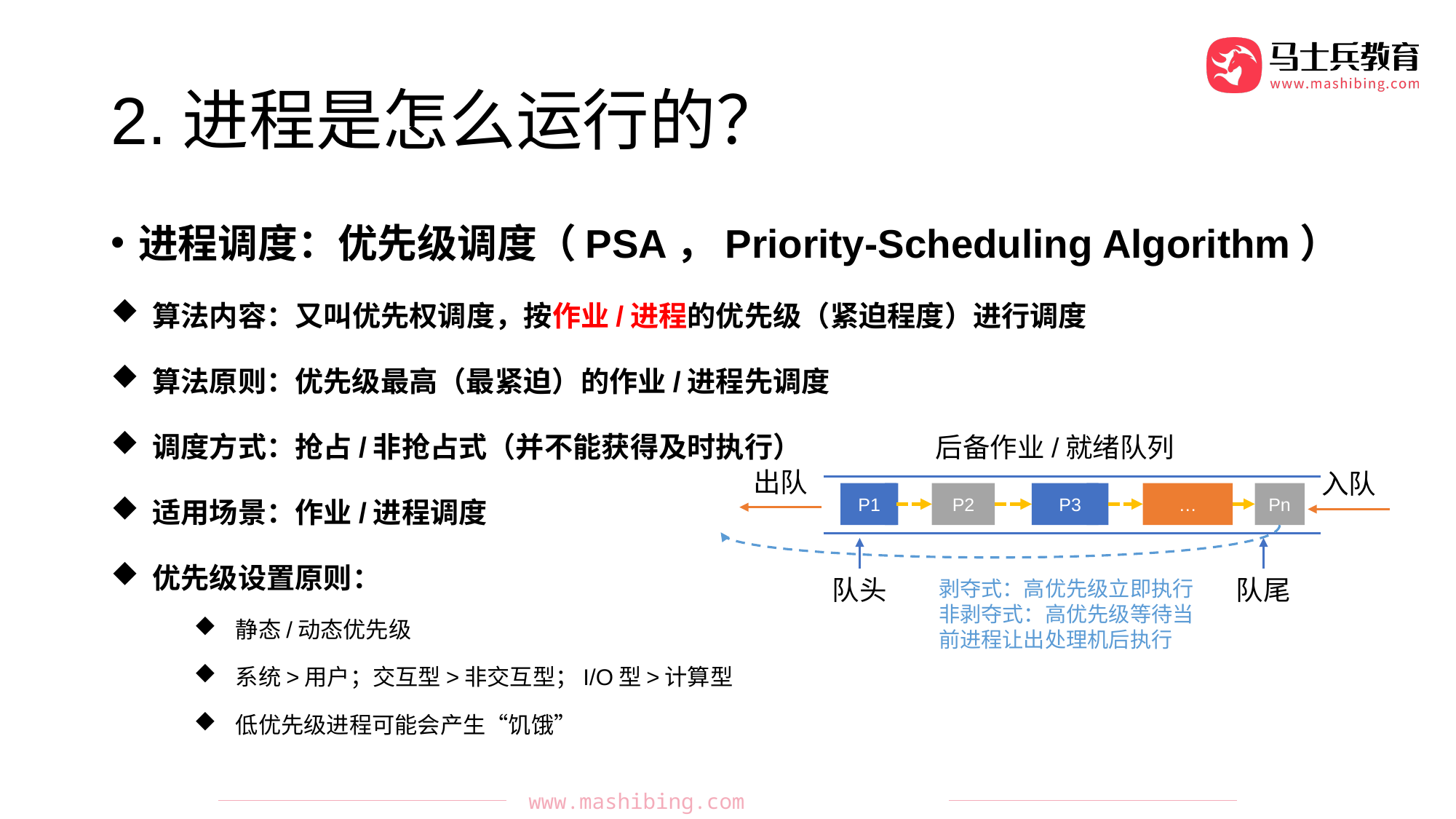

# 2.进程是怎么运行的？
进程调度：优先级调度（PSA，Priority-Scheduling Algorithm）
算法内容：又叫优先权调度，按作业/进程的优先级（紧迫程度）进行调度
算法原则：优先级最高（最紧迫）的作业/进程先调度
调度方式：抢占/非抢占式（并不能获得及时执行）
适用场景：作业/进程调度
优先级设置原则：
静态/动态优先级
系统>用户；交互型>非交互型；I/O型>计算型
低优先级进程可能会产生“饥饿”
后备作业/就绪队列
出队
入队
P1

P2
P3

…
Pn

队头
队尾
剥夺式：高优先级立即执行
非剥夺式：高优先级等待当前进程让出处理机后执行